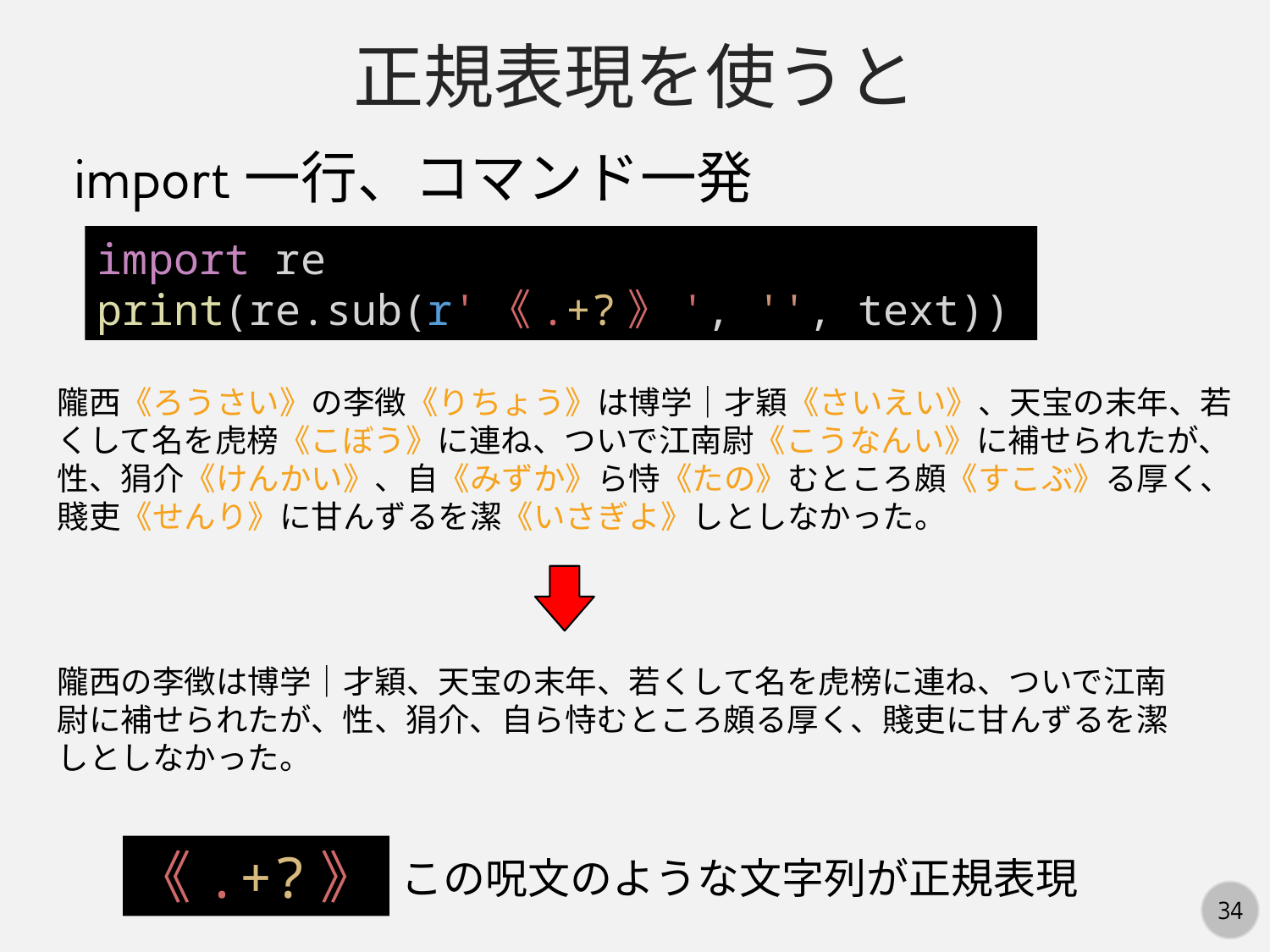

正規表現を使うと
import一行、コマンド一発
import re
print(re.sub(r'《.+?》', '', text))
隴西《ろうさい》の李徴《りちょう》は博学｜才穎《さいえい》、天宝の末年、若くして名を虎榜《こぼう》に連ね、ついで江南尉《こうなんい》に補せられたが、性、狷介《けんかい》、自《みずか》ら恃《たの》むところ頗《すこぶ》る厚く、賤吏《せんり》に甘んずるを潔《いさぎよ》しとしなかった。

隴西の李徴は博学｜才穎、天宝の末年、若くして名を虎榜に連ね、ついで江南尉に補せられたが、性、狷介、自ら恃むところ頗る厚く、賤吏に甘んずるを潔しとしなかった。
《.+?》
この呪文のような文字列が正規表現